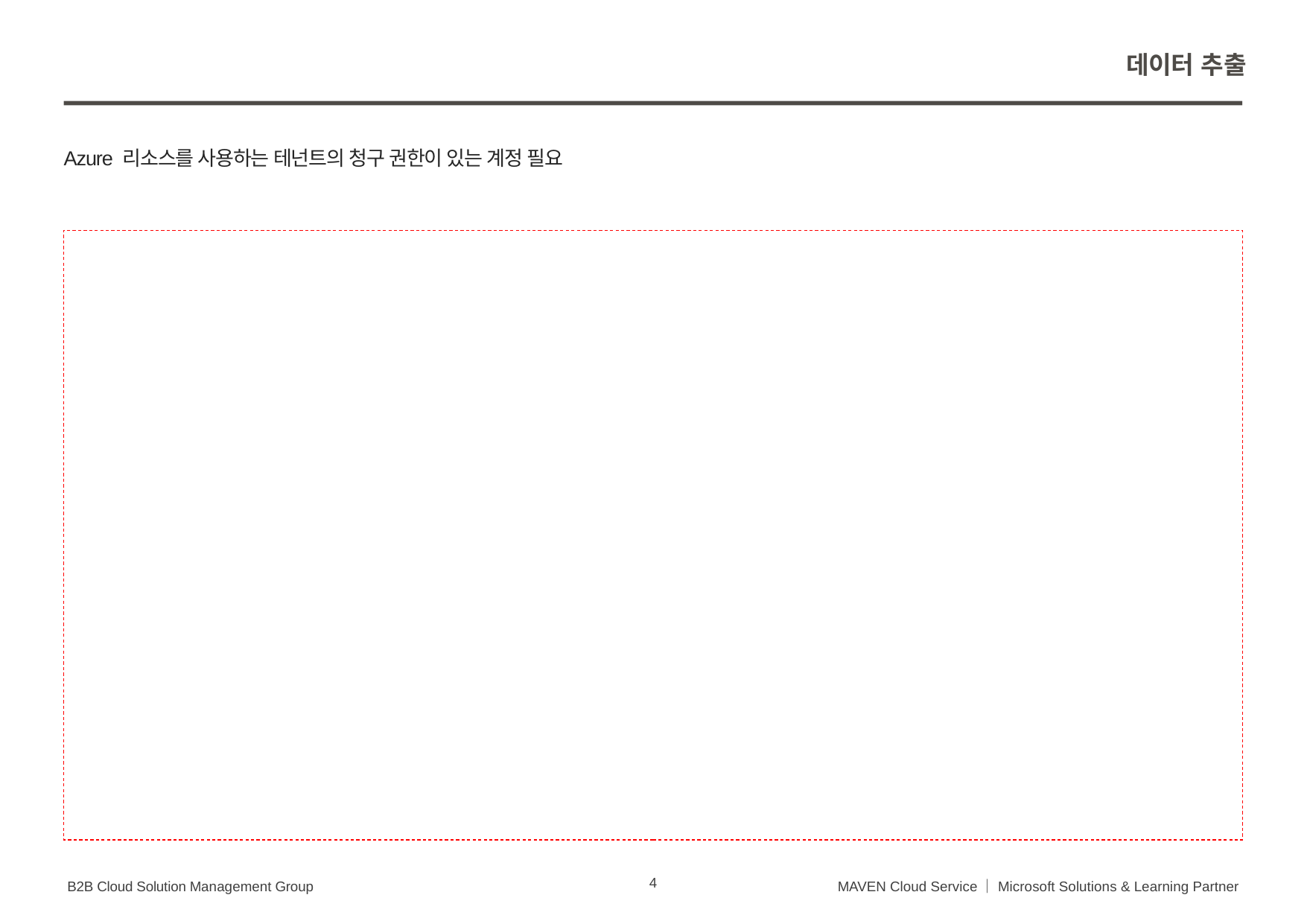

데이터 추출
Azure 리소스를 사용하는 테넌트의 청구 권한이 있는 계정 필요